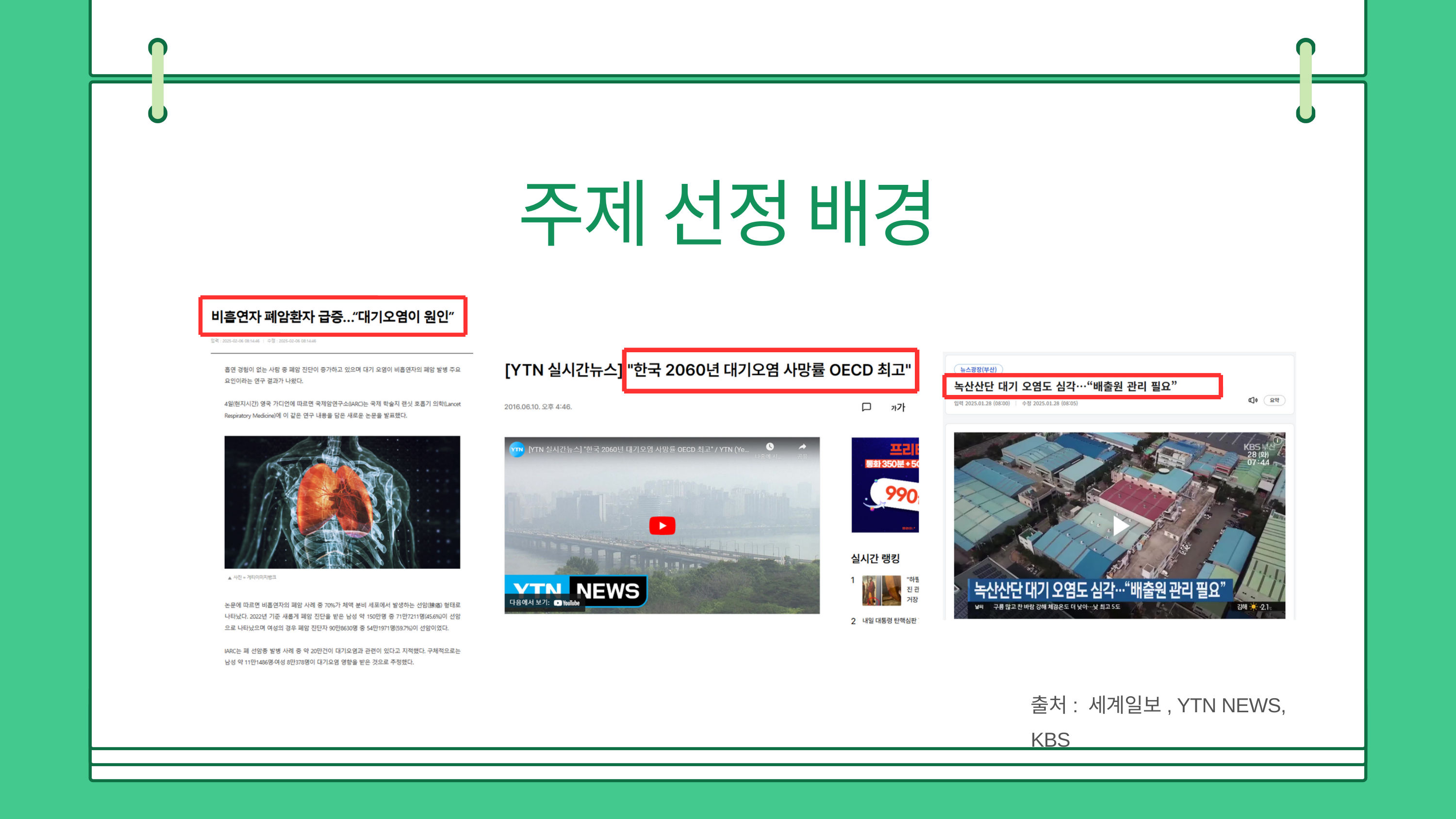

주제 선정 배경

출처: 세계일보, YTN NEWS, KBS